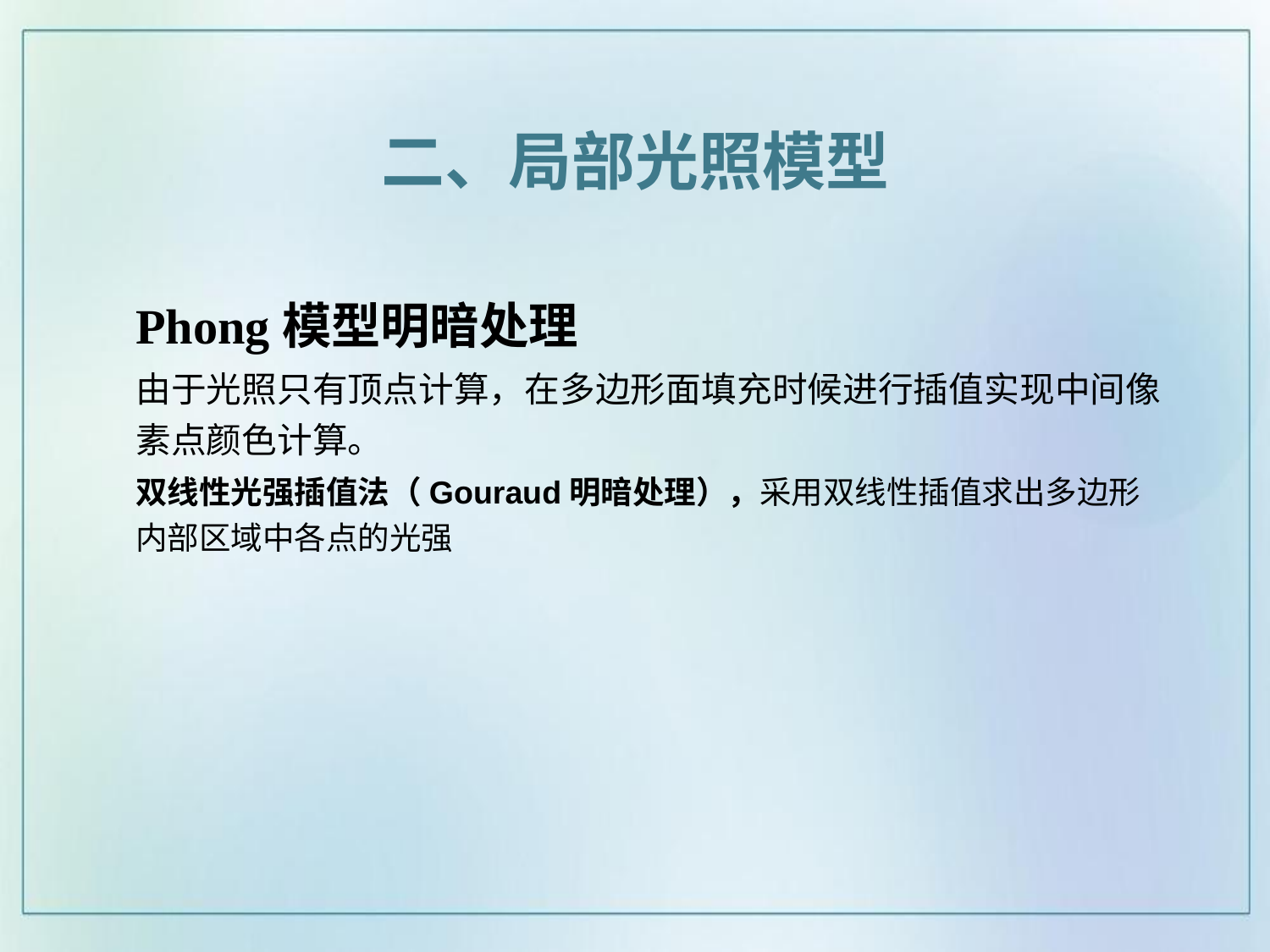

二、局部光照模型
Phong模型明暗处理
由于光照只有顶点计算，在多边形面填充时候进行插值实现中间像素点颜色计算。
双线性光强插值法（Gouraud明暗处理），采用双线性插值求出多边形内部区域中各点的光强